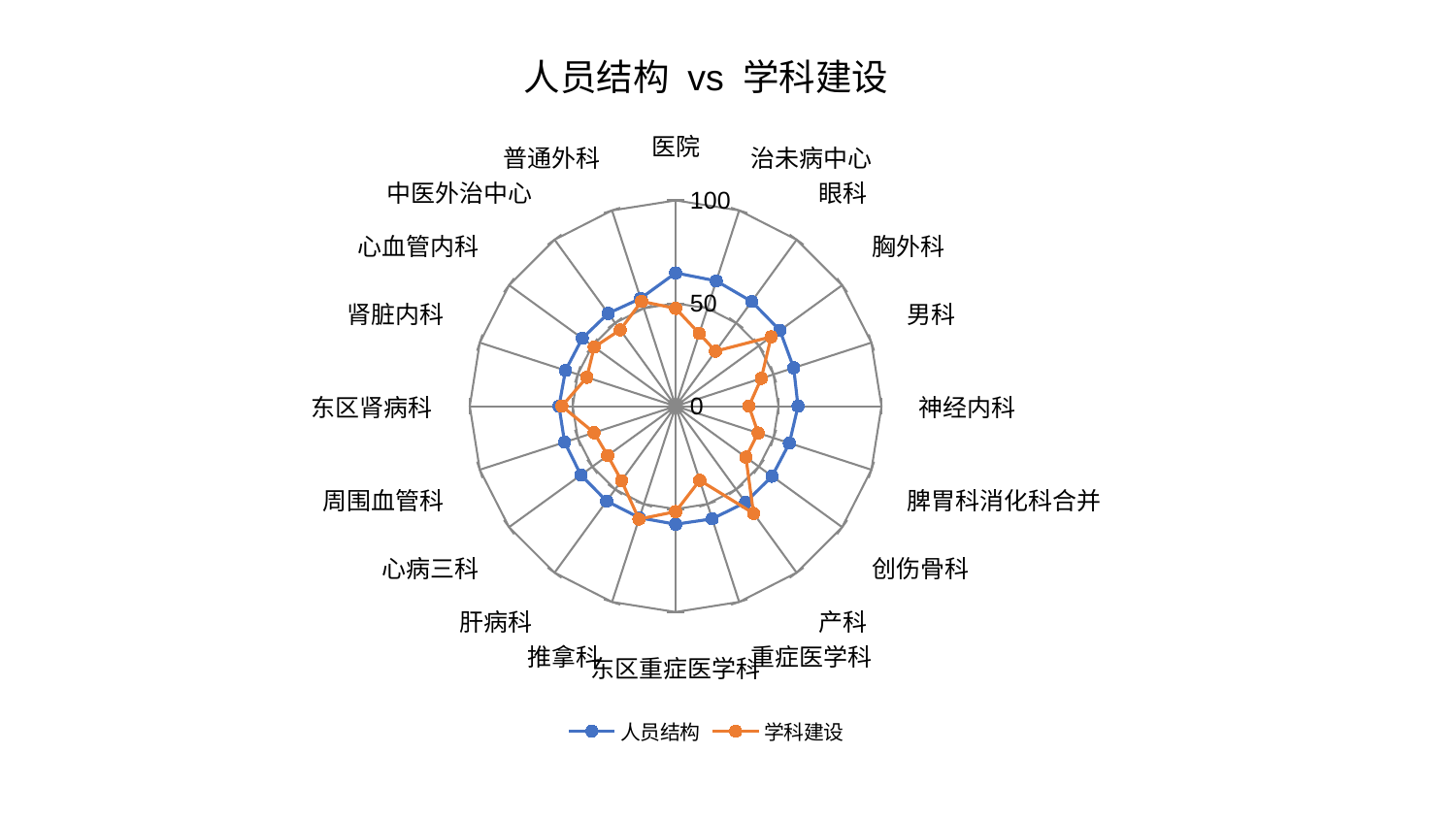

### Chart: 人员结构 vs 学科建设

| Category | 人员结构 | 学科建设 |
|---|---|---|
| 医院 | 64.75513594478444 | 47.50800549715969 |
| 治未病中心 | 64.00866254192461 | 37.13264332644505 |
| 眼科 | 62.88630419692808 | 33.0120498646881 |
| 胸外科 | 62.66157578134952 | 57.35979810622127 |
| 男科 | 60.31672844185194 | 43.77402838646908 |
| 神经内科 | 59.46537681443598 | 35.6103709486327 |
| 脾胃科消化科合并 | 58.113676648577716 | 42.151626432256656 |
| 创伤骨科 | 57.917466775641124 | 42.19958570138715 |
| 产科 | 57.80770646597618 | 64.36729485283915 |
| 重症医学科 | 57.566071359560254 | 37.8617544116537 |
| 东区重症医学科 | 57.370575477109355 | 51.22829617455361 |
| 推拿科 | 57.01522959423049 | 57.71848877465437 |
| 肝病科 | 57.014780504752835 | 44.71503196408128 |
| 心病三科 | 56.87586988485517 | 40.81029872502585 |
| 周围血管科 | 56.70203088882758 | 41.65881209974838 |
| 东区肾病科 | 56.639682694036274 | 55.257384254690784 |
| 肾脏内科 | 56.2457581778681 | 45.355083503524114 |
| 心血管内科 | 56.064903133554466 | 48.88525412928011 |
| 中医外治中心 | 55.71561314420455 | 45.825599350506735 |
| 普通外科 | 55.050656770045876 | 53.54457423201606 |
23